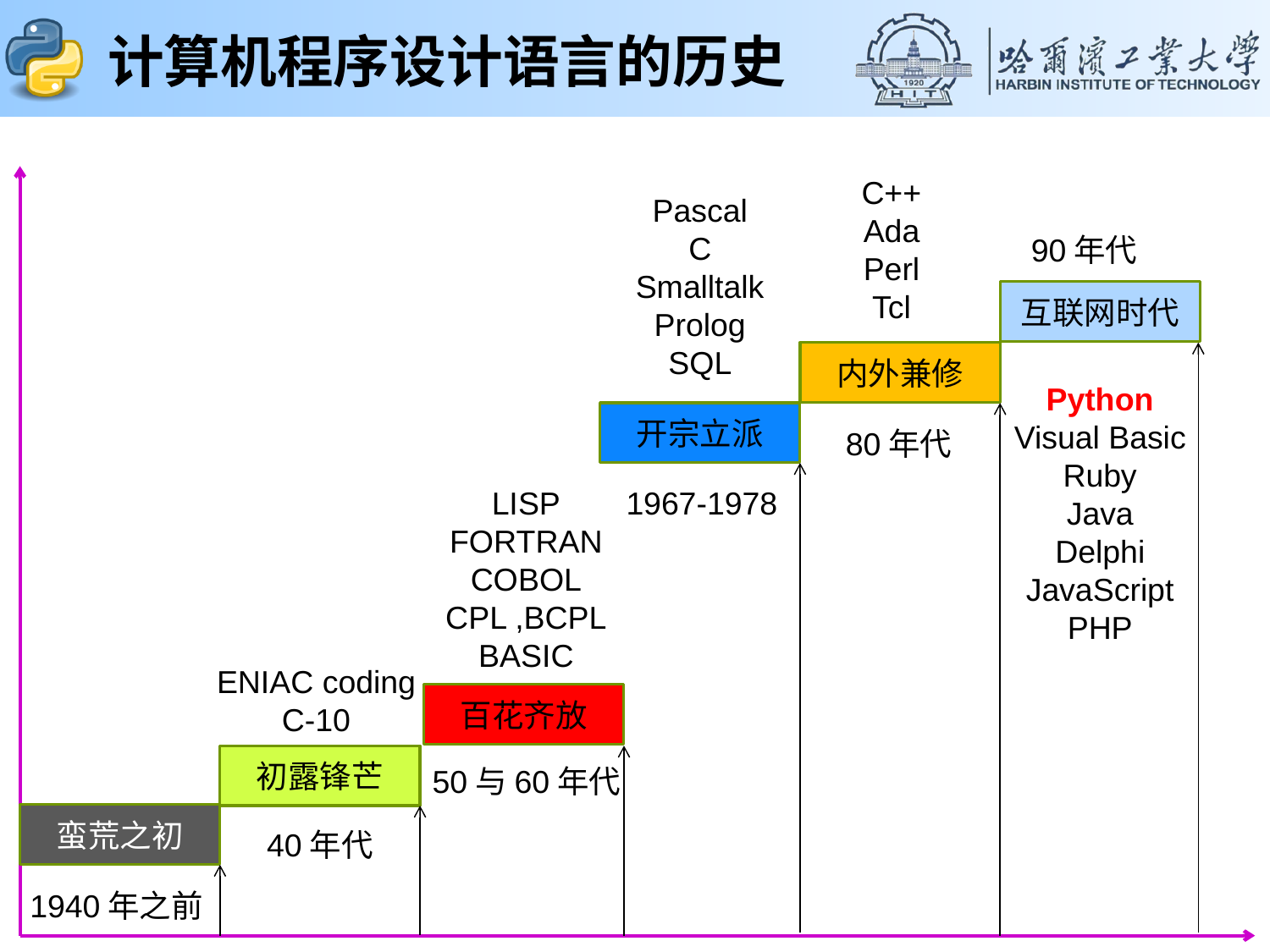

# 计算机程序设计语言的历史
C++
Ada
Perl
Tcl
Pascal
C
Smalltalk
Prolog
SQL
90年代
互联网时代
内外兼修
Python
Visual Basic
Ruby
Java
Delphi
JavaScript
PHP
开宗立派
80年代
LISP
FORTRAN
COBOL
CPL ,BCPL
BASIC
1967-1978
ENIAC coding
C-10
百花齐放
初露锋芒
50与60年代
蛮荒之初
40年代
1940年之前